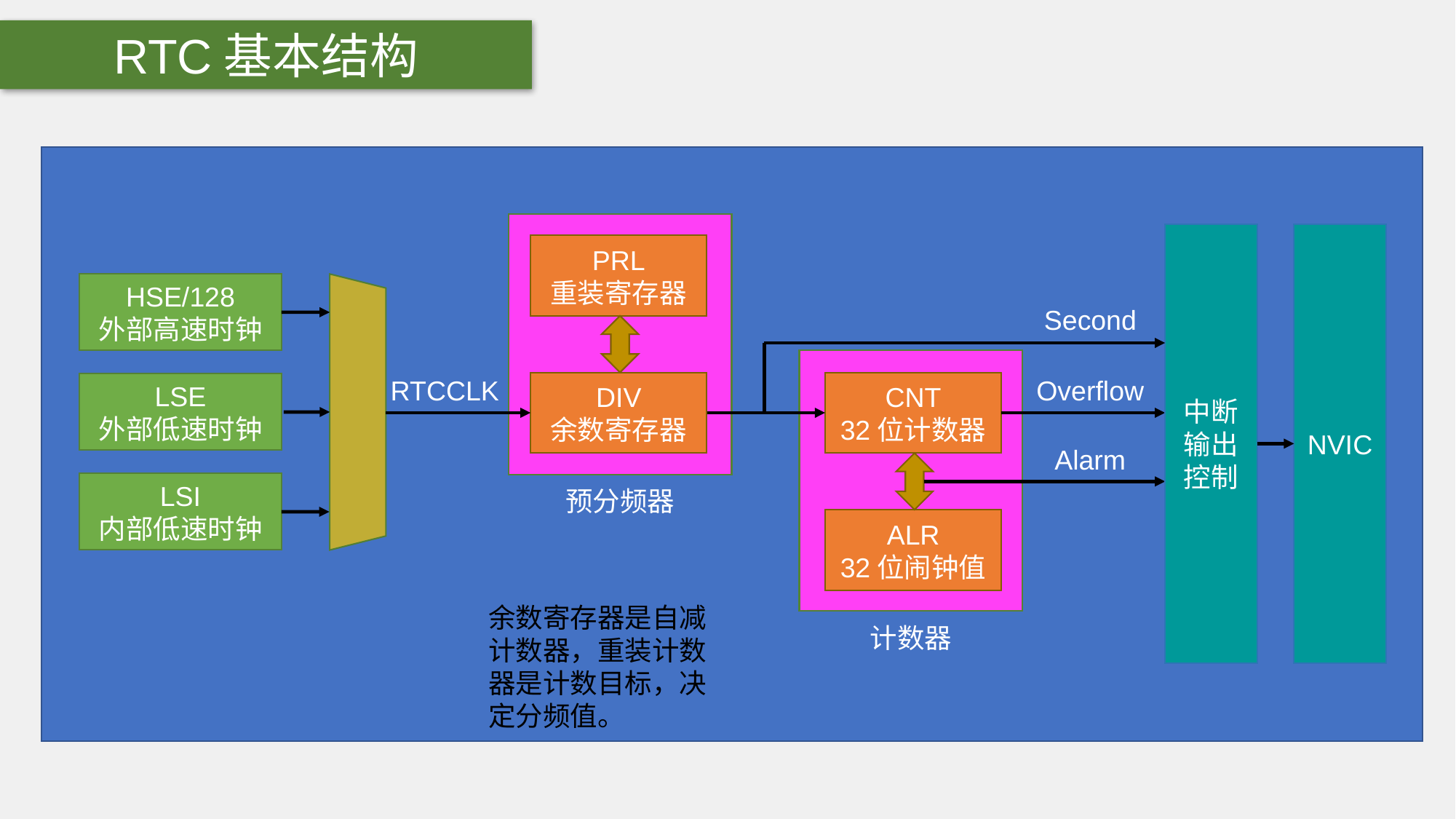

RTC基本结构

中断
输出
控制
NVIC
PRL
重装寄存器
HSE/128
外部高速时钟
Second

RTCCLK
Overflow
DIV
余数寄存器
CNT
32位计数器
LSE
外部低速时钟

Alarm

LSI
内部低速时钟
预分频器
ALR
32位闹钟值
余数寄存器是自减计数器，重装计数器是计数目标，决定分频值。
计数器